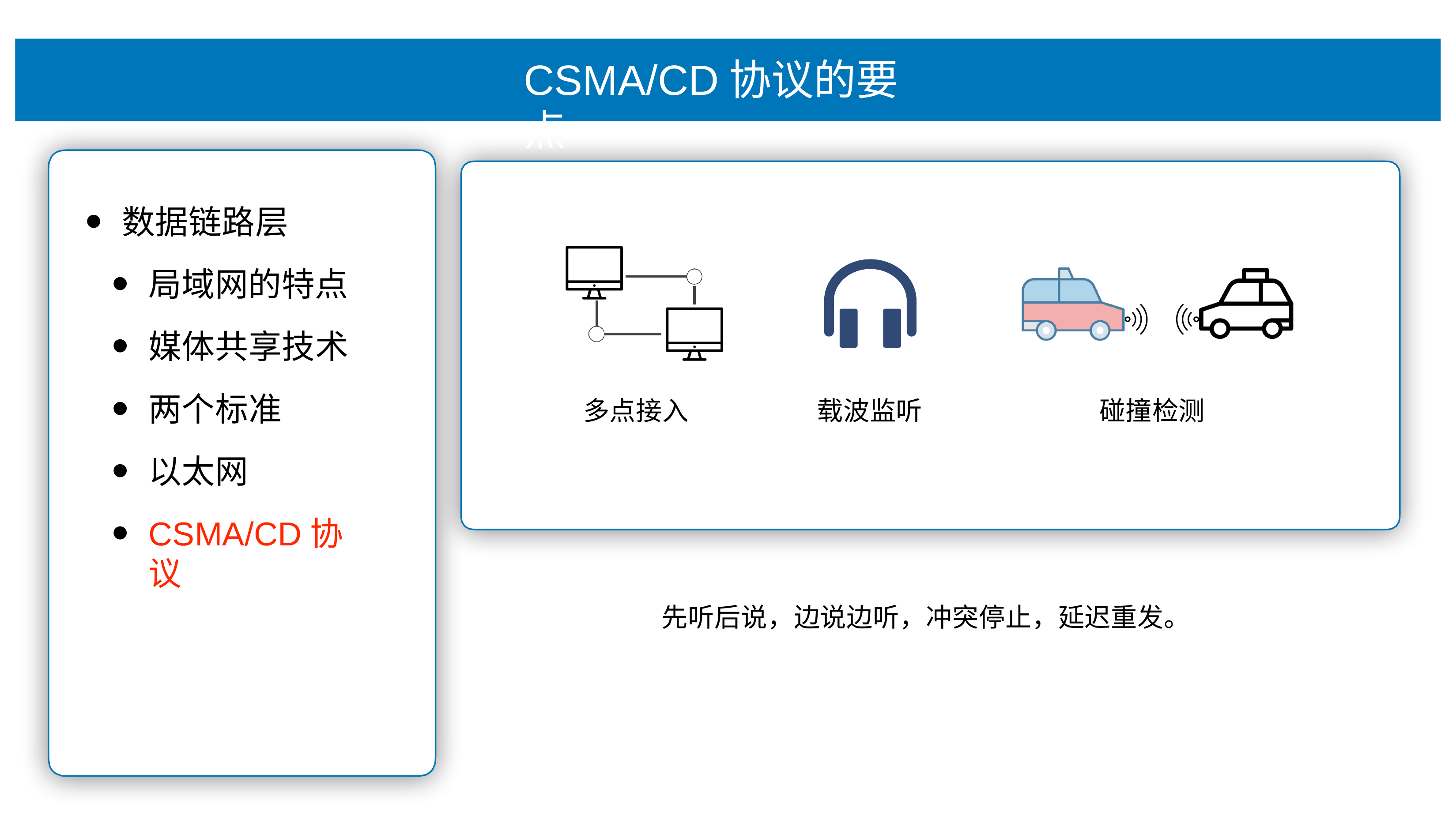

# CSMA/CD协议的要点

数据链路层
局域⽹的特点
媒体共享技术
两个标准
以太⽹
CSMA/CD协议

多点接⼊
载波监听
碰撞检测
先听后说，边说边听，冲突停⽌，延迟重发。